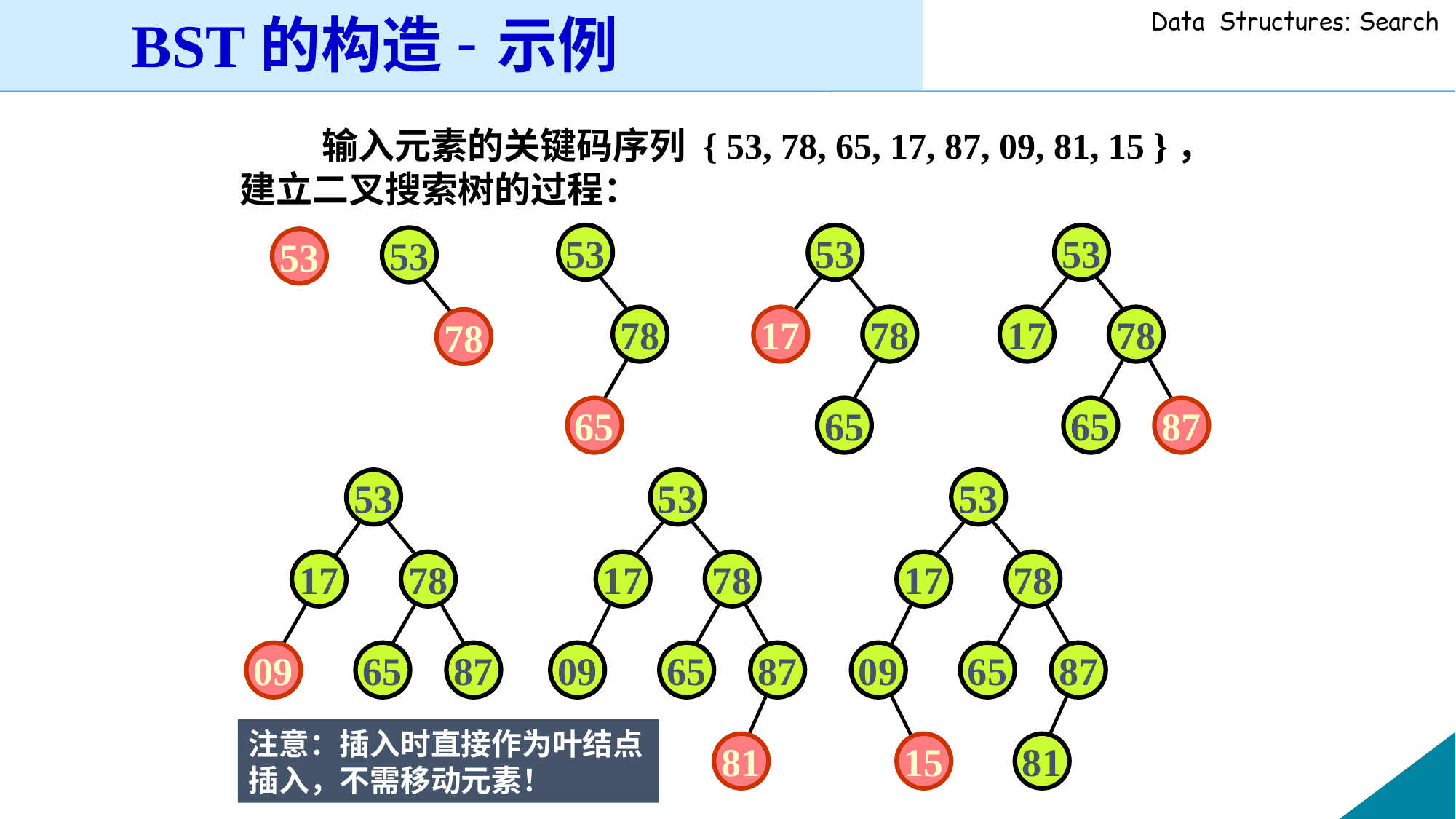

BST的构造-示例
         输入元素的关键码序列 { 53, 78, 65, 17, 87, 09, 81, 15 }，建立二叉搜索树的过程：
53

78

65
53

17
78

65
53

17
78

65
87
53

78
53
53

17
78

09
65
87
53

17
78

09
65
87

81
53

17
78

09
65
87

15
81
注意：插入时直接作为叶结点插入，不需移动元素！